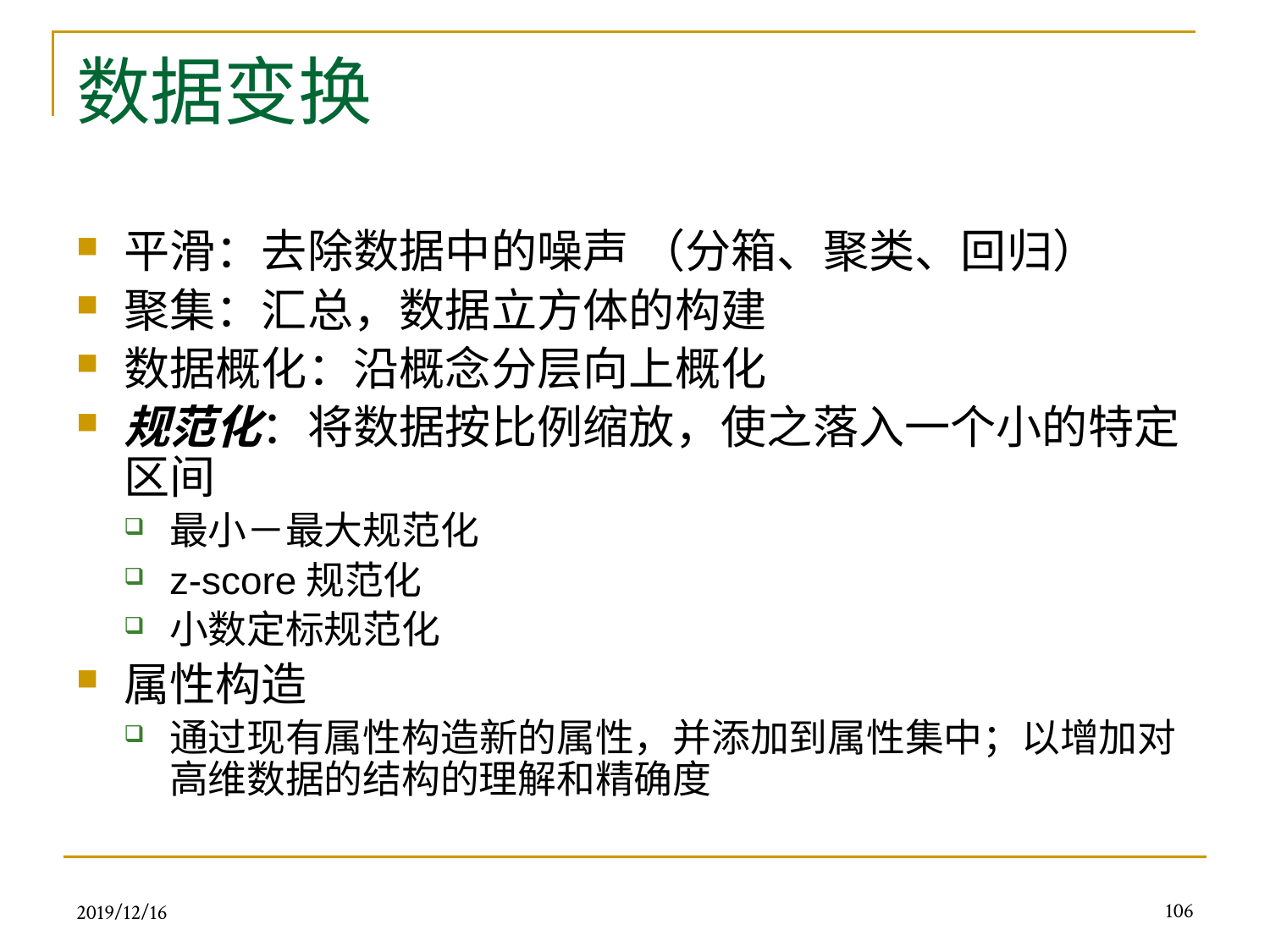

# 数据变换
平滑：去除数据中的噪声 （分箱、聚类、回归）
聚集：汇总，数据立方体的构建
数据概化：沿概念分层向上概化
规范化：将数据按比例缩放，使之落入一个小的特定区间
最小－最大规范化
z-score规范化
小数定标规范化
属性构造
通过现有属性构造新的属性，并添加到属性集中；以增加对高维数据的结构的理解和精确度
2019/12/16
106